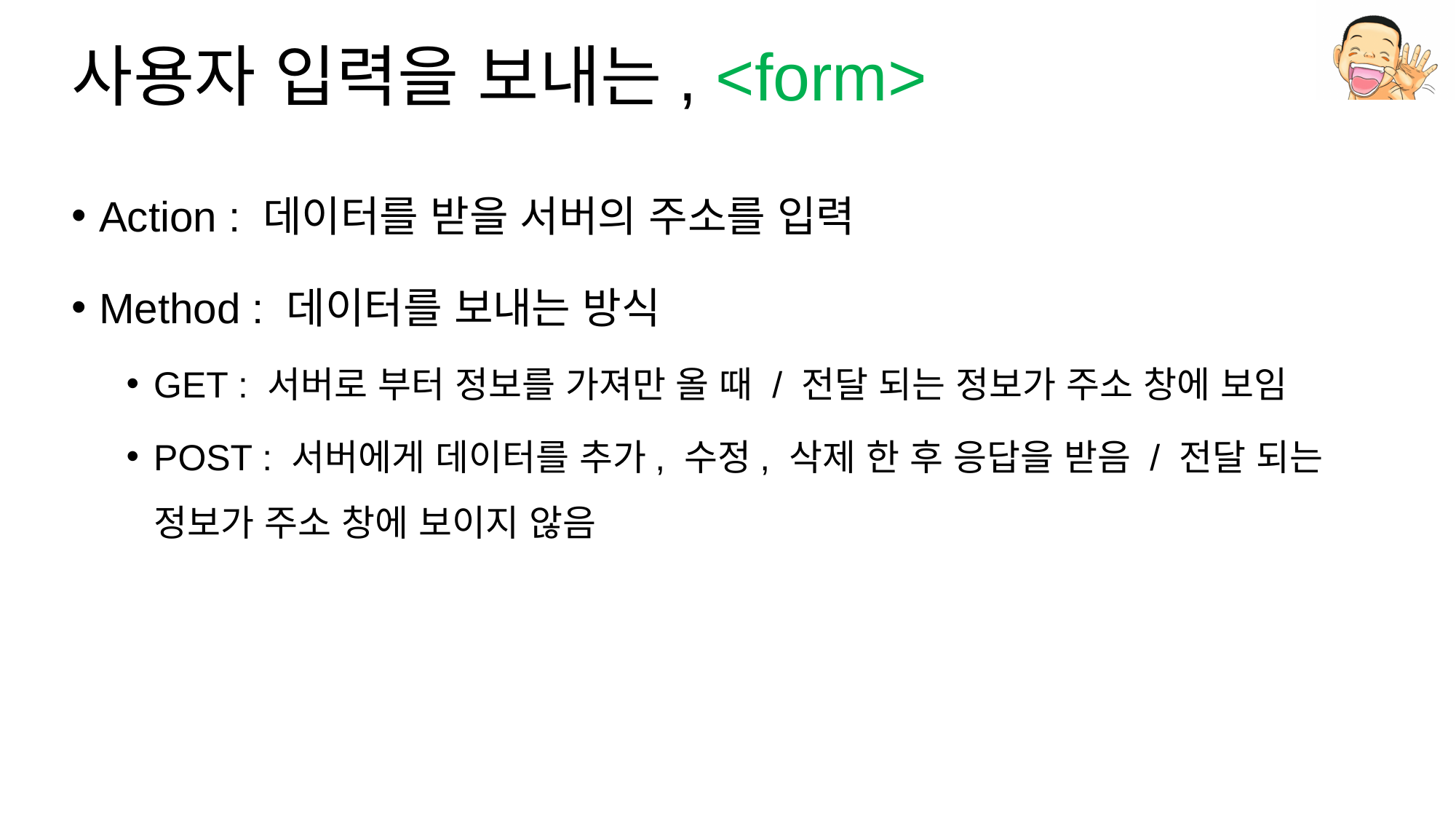

# 사용자 입력을 보내는, <form>
Action : 데이터를 받을 서버의 주소를 입력
Method : 데이터를 보내는 방식
GET : 서버로 부터 정보를 가져만 올 때 / 전달 되는 정보가 주소 창에 보임
POST : 서버에게 데이터를 추가, 수정, 삭제 한 후 응답을 받음 / 전달 되는 정보가 주소 창에 보이지 않음